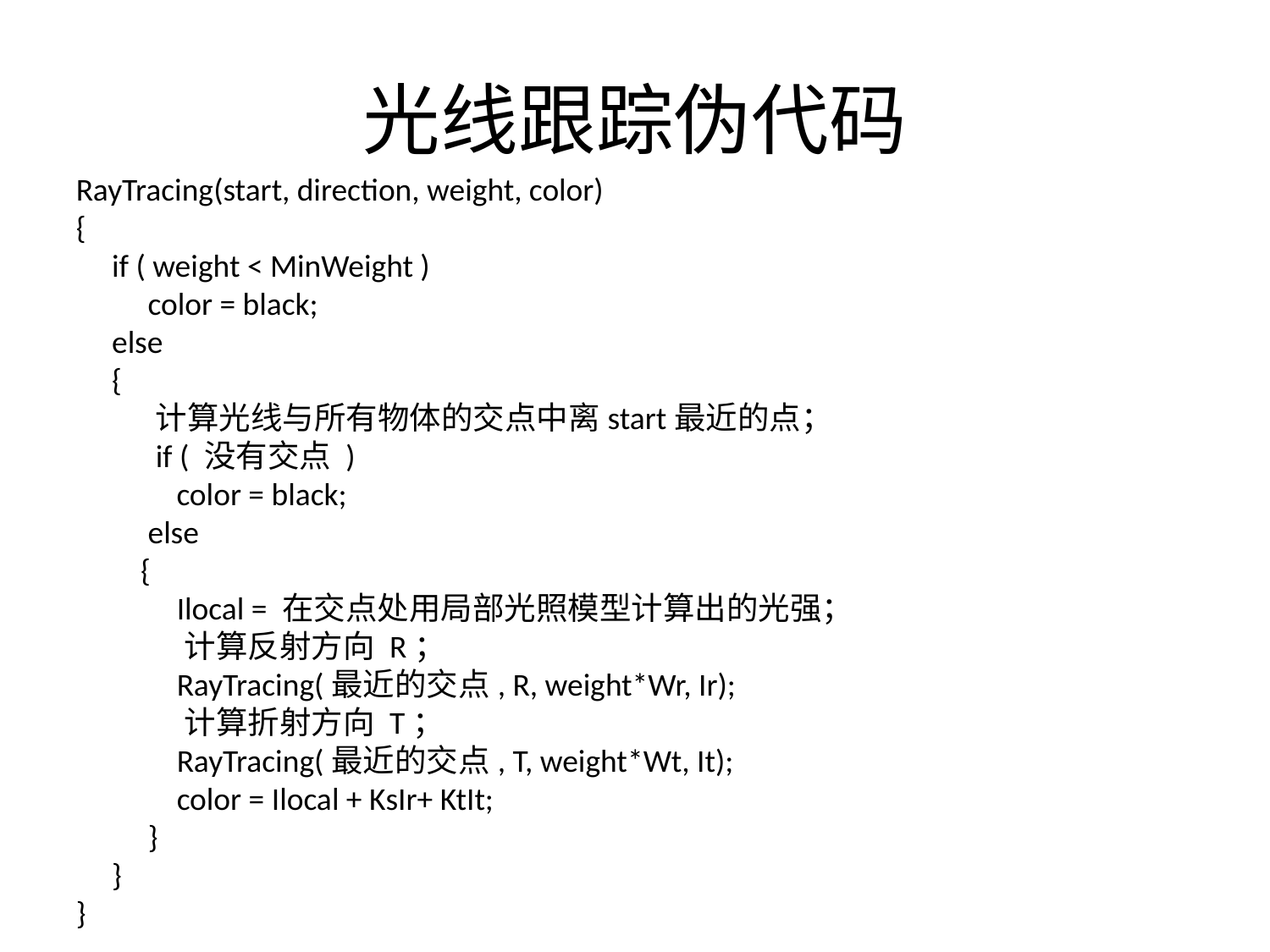

# 光线跟踪伪代码
RayTracing(start, direction, weight, color)
{
     if ( weight < MinWeight )
          color = black;
     else
     {
          计算光线与所有物体的交点中离start最近的点；
          if ( 没有交点 )
              color = black;
          else
         {
              Ilocal = 在交点处用局部光照模型计算出的光强；
              计算反射方向 R；
              RayTracing(最近的交点, R, weight*Wr, Ir);
              计算折射方向 T；
              RayTracing(最近的交点, T, weight*Wt, It);
              color = Ilocal + KsIr+ KtIt;
          }
     }
}